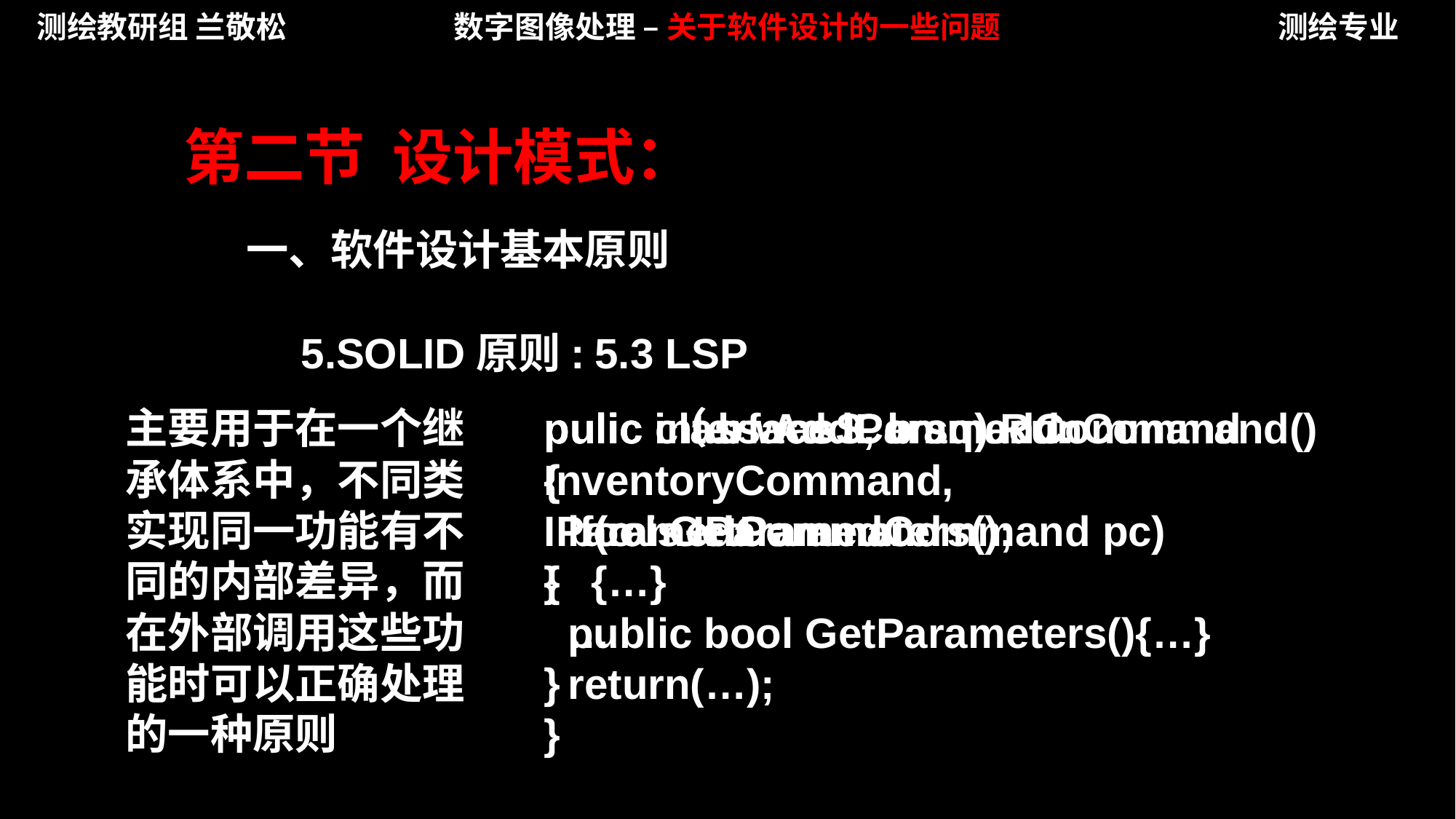

测绘教研组 兰敬松
数字图像处理 – 关于软件设计的一些问题
测绘专业
第二节  设计模式：
一、软件设计基本原则
5.SOLID原则:
5.3 LSP
主要用于在一个继承体系中，不同类实现同一功能有不同的内部差异，而在外部调用这些功能时可以正确处理的一种原则
pulic interface IParamedCommand
{
  bool GetParameters();
}
pulic class AddCommand:    InventoryCommand, IParamedCommand
{
  public bool GetParameters(){…}
}
pulic （b wasS, b sq) RunCommand()
{
  if(o is IParamedCommand pc)
    {…}
  …
  return(…);
}